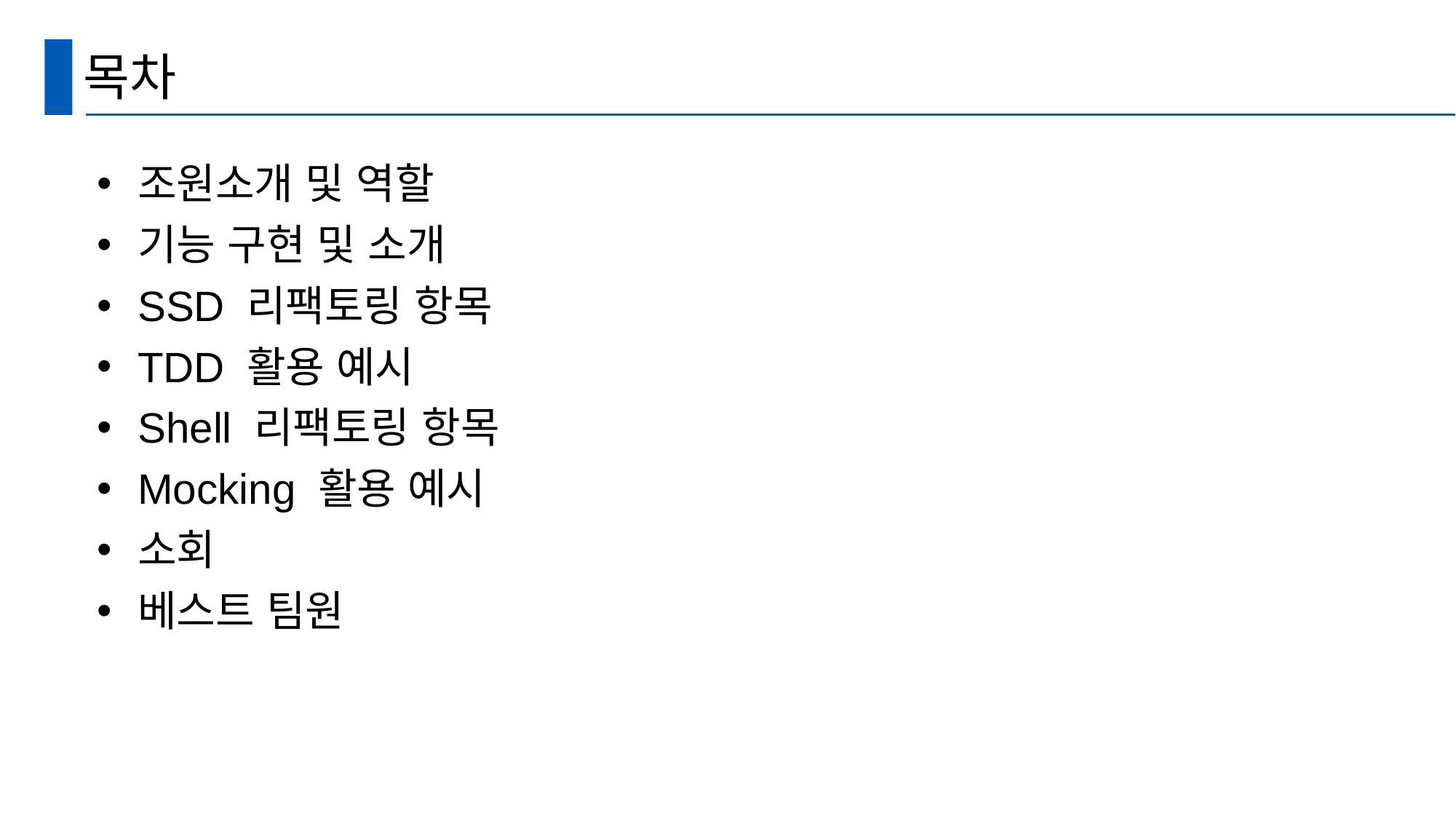

# 목차
조원소개 및 역할
기능 구현 및 소개
SSD 리팩토링 항목
TDD 활용 예시
Shell 리팩토링 항목
Mocking 활용 예시
소회
베스트 팀원